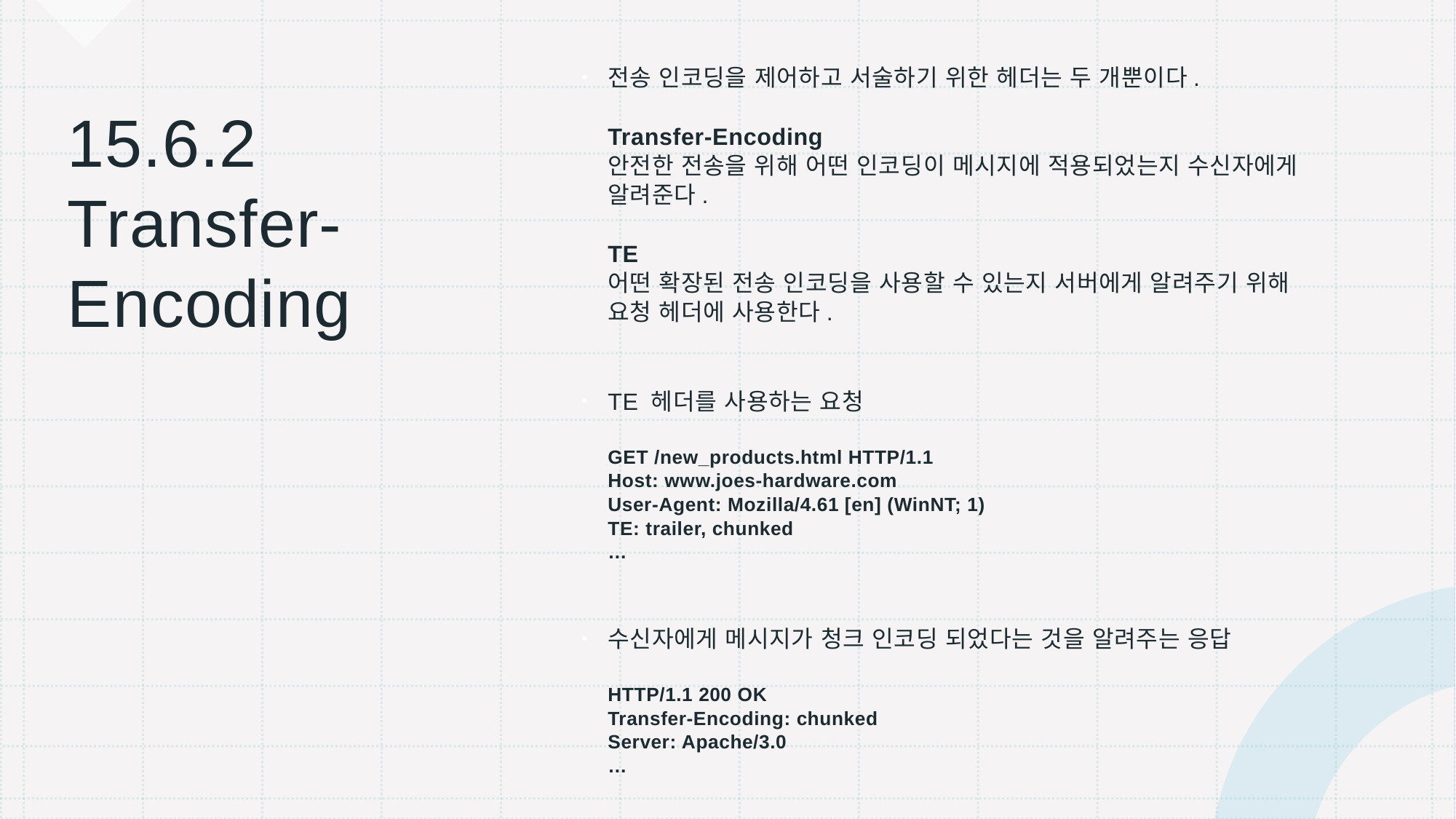

전송 인코딩을 제어하고 서술하기 위한 헤더는 두 개뿐이다.
Transfer-Encoding
안전한 전송을 위해 어떤 인코딩이 메시지에 적용되었는지 수신자에게 알려준다.
TE
어떤 확장된 전송 인코딩을 사용할 수 있는지 서버에게 알려주기 위해 요청 헤더에 사용한다.

TE 헤더를 사용하는 요청
GET /new_products.html HTTP/1.1
Host: www.joes-hardware.com
User-Agent: Mozilla/4.61 [en] (WinNT; 1)
TE: trailer, chunked
…

수신자에게 메시지가 청크 인코딩 되었다는 것을 알려주는 응답
HTTP/1.1 200 OK
Transfer-Encoding: chunked
Server: Apache/3.0
…
# 15.6.2 Transfer-Encoding